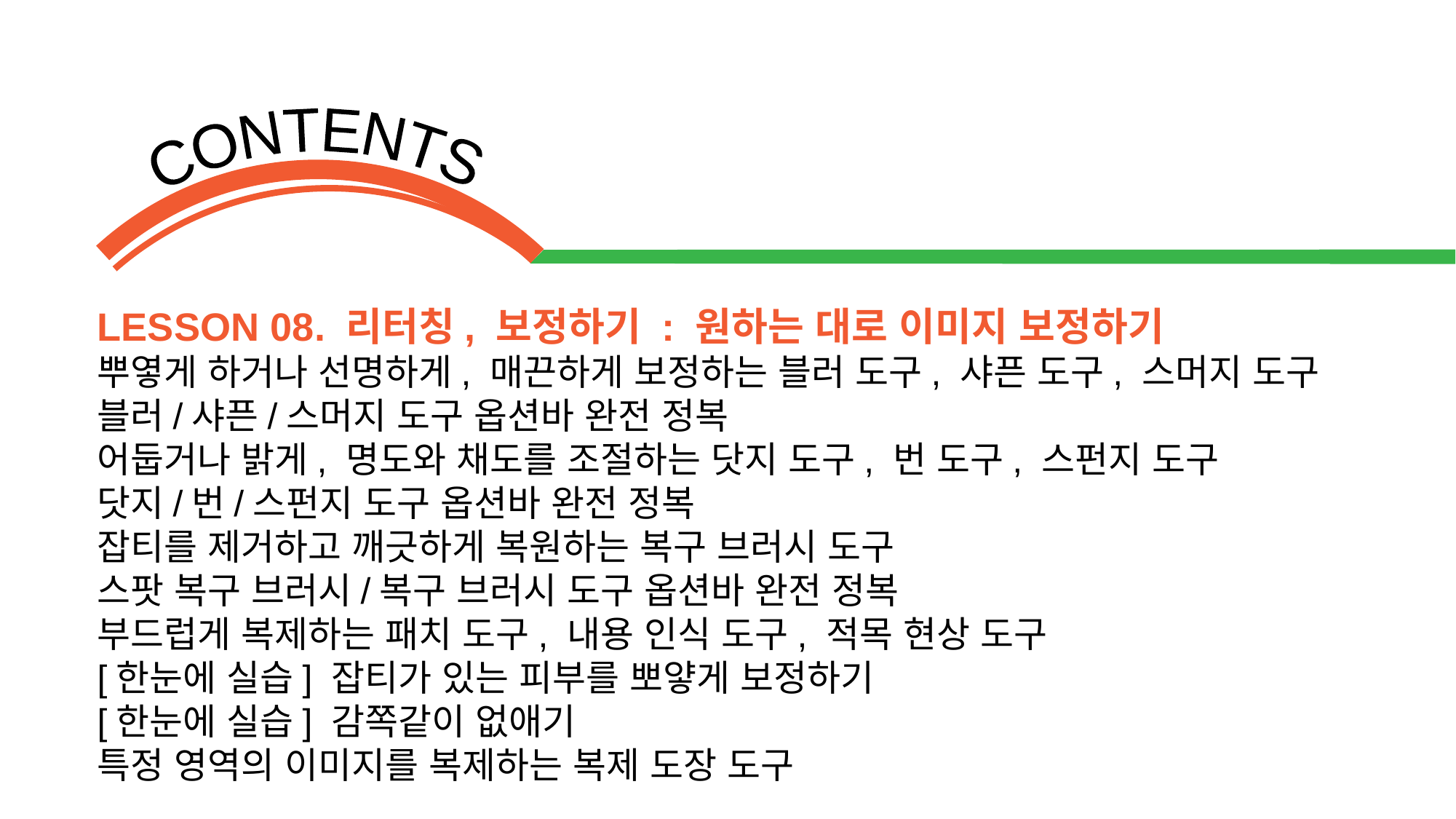

LESSON 08. 리터칭, 보정하기 : 원하는 대로 이미지 보정하기
뿌옇게 하거나 선명하게, 매끈하게 보정하는 블러 도구, 샤픈 도구, 스머지 도구
블러/샤픈/스머지 도구 옵션바 완전 정복
어둡거나 밝게, 명도와 채도를 조절하는 닷지 도구, 번 도구, 스펀지 도구
닷지/번/스펀지 도구 옵션바 완전 정복
잡티를 제거하고 깨긋하게 복원하는 복구 브러시 도구
스팟 복구 브러시/복구 브러시 도구 옵션바 완전 정복
부드럽게 복제하는 패치 도구, 내용 인식 도구, 적목 현상 도구
[한눈에 실습] 잡티가 있는 피부를 뽀얗게 보정하기
[한눈에 실습] 감쪽같이 없애기
특정 영역의 이미지를 복제하는 복제 도장 도구